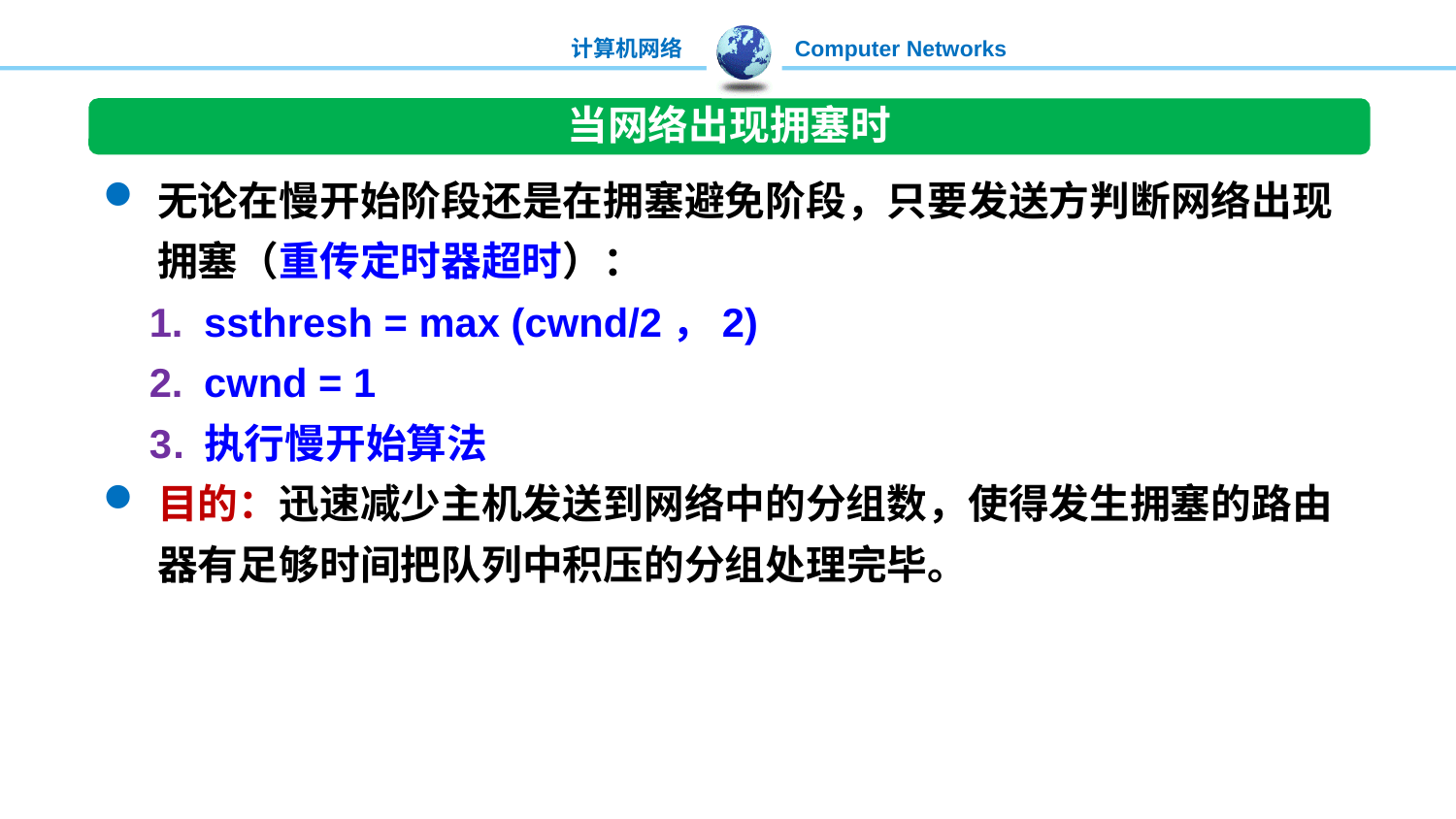

当网络出现拥塞时

无论在慢开始阶段还是在拥塞避免阶段，只要发送方判断网络出现拥塞（重传定时器超时）：
ssthresh = max (cwnd/2，2)
cwnd = 1
执行慢开始算法
目的：迅速减少主机发送到网络中的分组数，使得发生拥塞的路由器有足够时间把队列中积压的分组处理完毕。